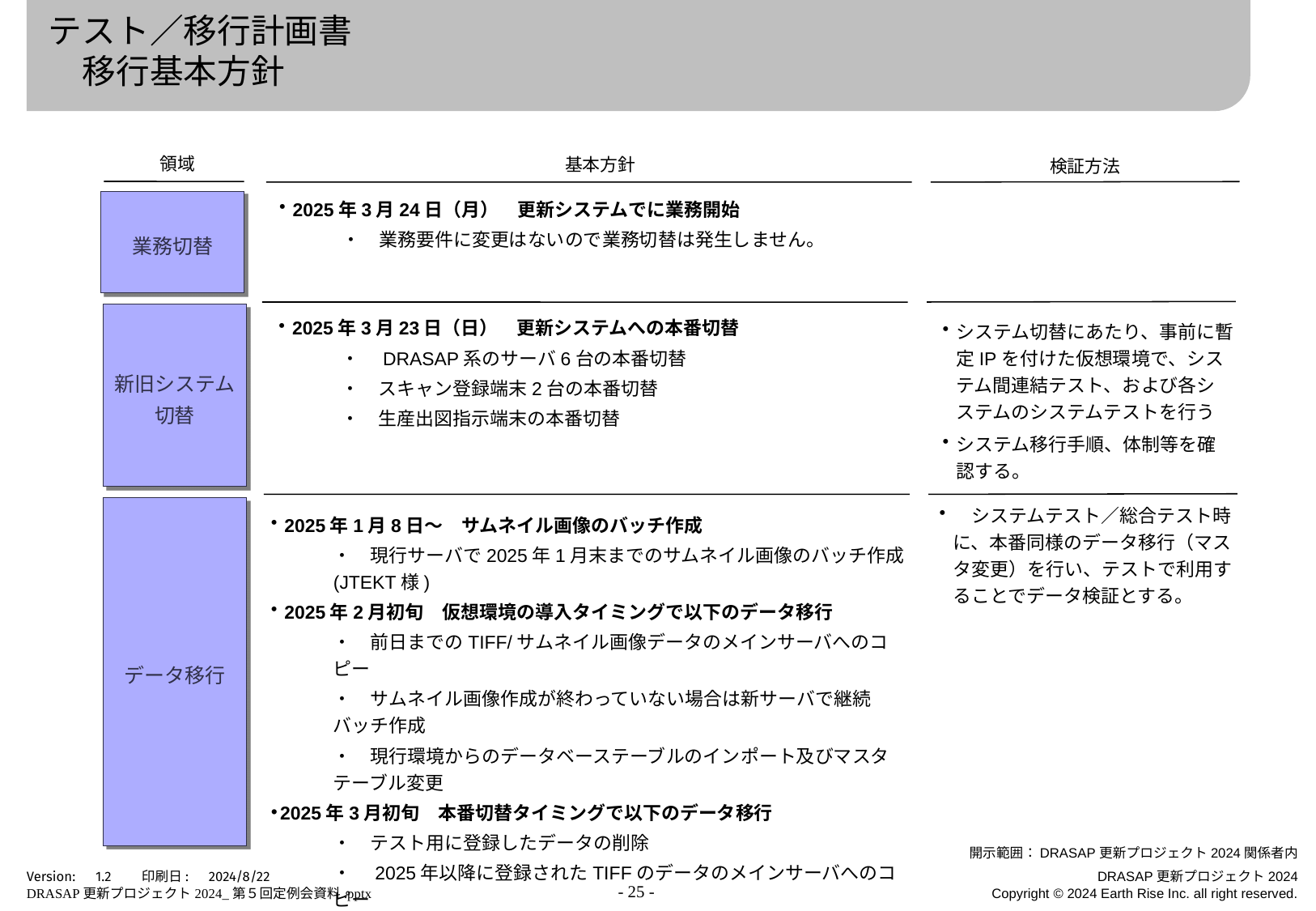

# テスト／移行計画書 　移行基本方針
領域
基本方針
検証方法

2025年3月24日（月）　更新システムでに業務開始
・　業務要件に変更はないので業務切替は発生しません。
業務切替

新旧システム
切替
2025年3月23日（日）　更新システムへの本番切替
・　DRASAP系のサーバ6台の本番切替
・　スキャン登録端末2台の本番切替
・　生産出図指示端末の本番切替
システム切替にあたり、事前に暫定IPを付けた仮想環境で、システム間連結テスト、および各システムのシステムテストを行う
システム移行手順、体制等を確認する。
　システムテスト／総合テスト時に、本番同様のデータ移行（マスタ変更）を行い、テストで利用することでデータ検証とする。

データ移行
2025年1月8日～　サムネイル画像のバッチ作成
・　現行サーバで2025年1月末までのサムネイル画像のバッチ作成(JTEKT様)
2025年2月初旬　仮想環境の導入タイミングで以下のデータ移行
・　前日までのTIFF/サムネイル画像データのメインサーバへのコピー
・　サムネイル画像作成が終わっていない場合は新サーバで継続バッチ作成
・　現行環境からのデータベーステーブルのインポート及びマスタテーブル変更
2025年3月初旬　本番切替タイミングで以下のデータ移行
・　テスト用に登録したデータの削除
・　2025年以降に登録されたTIFFのデータのメインサーバへのコピー
・　移行したデータに対してのサムネイル画像のバッチ作成
・　現行環境からのデータベーステーブルのインポート及びマスタテーブル変更